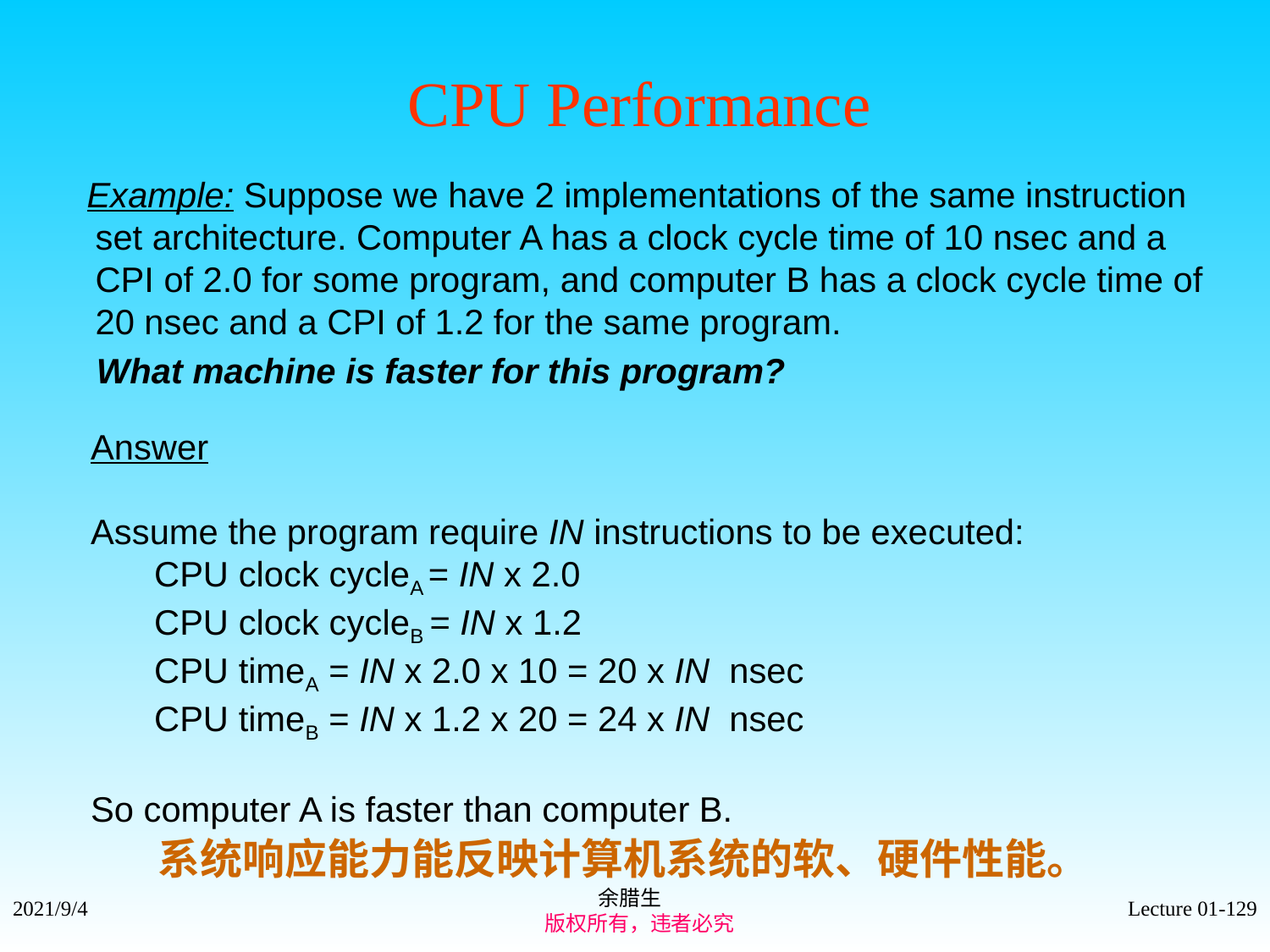

CPU Performance
Example: Suppose we have 2 implementations of the same instruction set architecture. Computer A has a clock cycle time of 10 nsec and a CPI of 2.0 for some program, and computer B has a clock cycle time of 20 nsec and a CPI of 1.2 for the same program.
 What machine is faster for this program?
Answer

Assume the program require IN instructions to be executed:
 	CPU clock cycleA = IN x 2.0
	CPU clock cycleB = IN x 1.2
	CPU timeA = IN x 2.0 x 10 = 20 x IN  nsec
	CPU timeB = IN x 1.2 x 20 = 24 x IN  nsec

So computer A is faster than computer B.
系统响应能力能反映计算机系统的软、硬件性能。
余腊生
 版权所有，违者必究
2021/9/4
Lecture 01-129